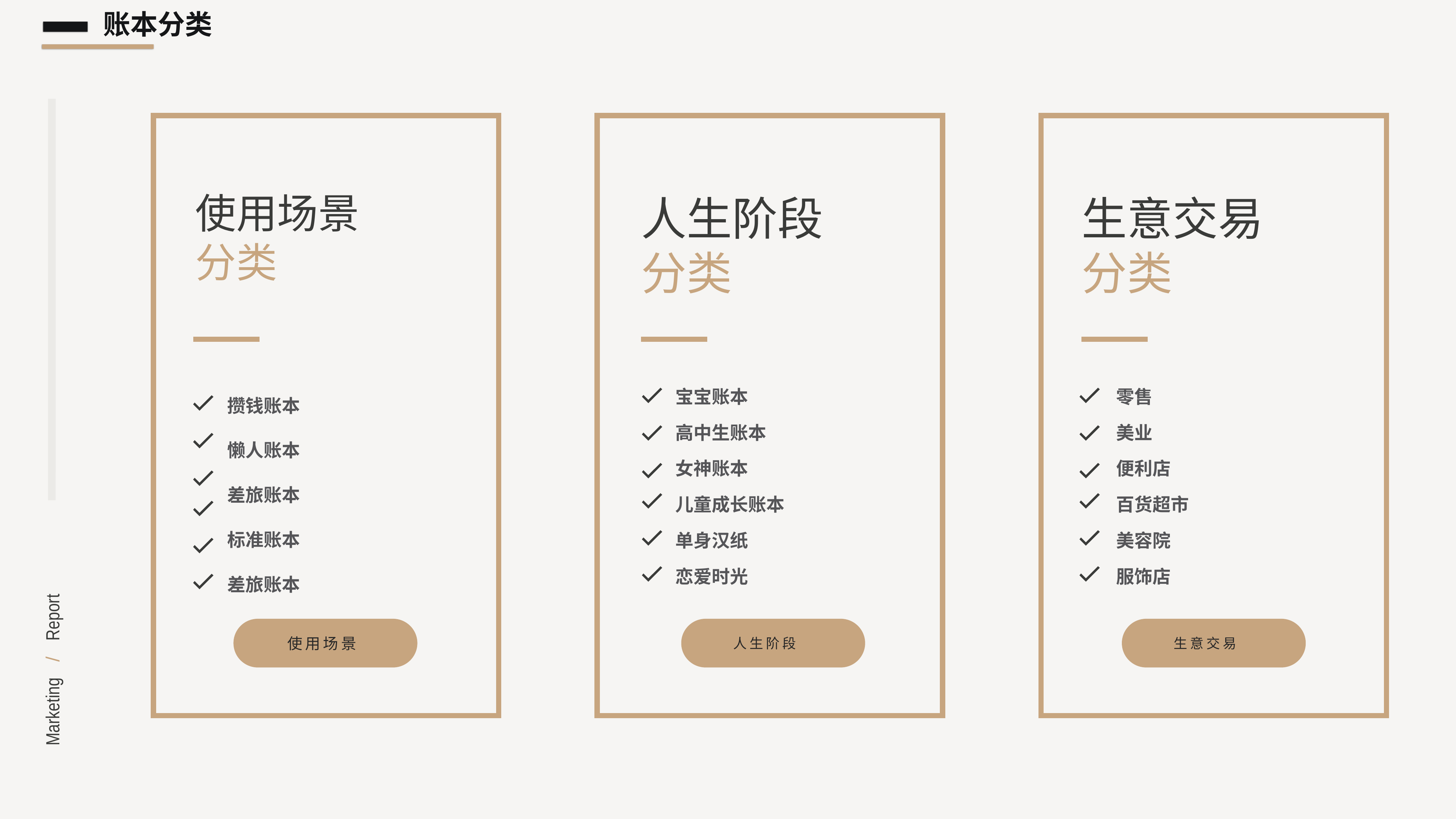

账本分类

使用场景
分类

人生阶段
分类
生意交易
分类

宝宝账本
高中生账本
女神账本
儿童成长账本
单身汉纸
恋爱时光
零售
美业
便利店
百货超市
美容院
服饰店
攒钱账本
懒人账本
差旅账本
标准账本
差旅账本

人生阶段

生意交易

使用场景